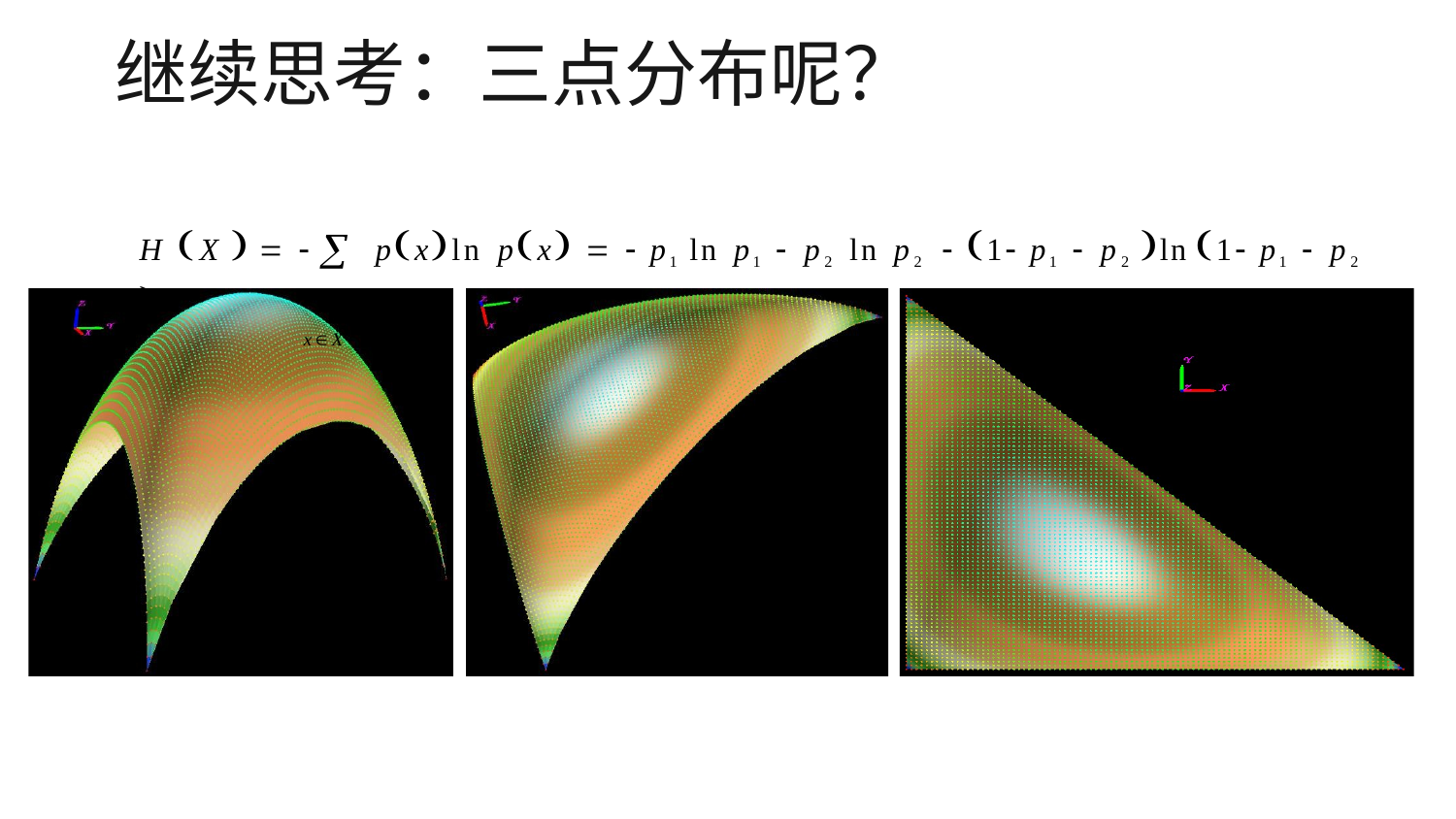

继续思考：三点分布呢？
H (X ) = −∑ p(x)ln p(x) = − p1 ln p1 − p2 ln p2 − (1− p1 − p2 )ln (1− p1 − p2 )
x∈X